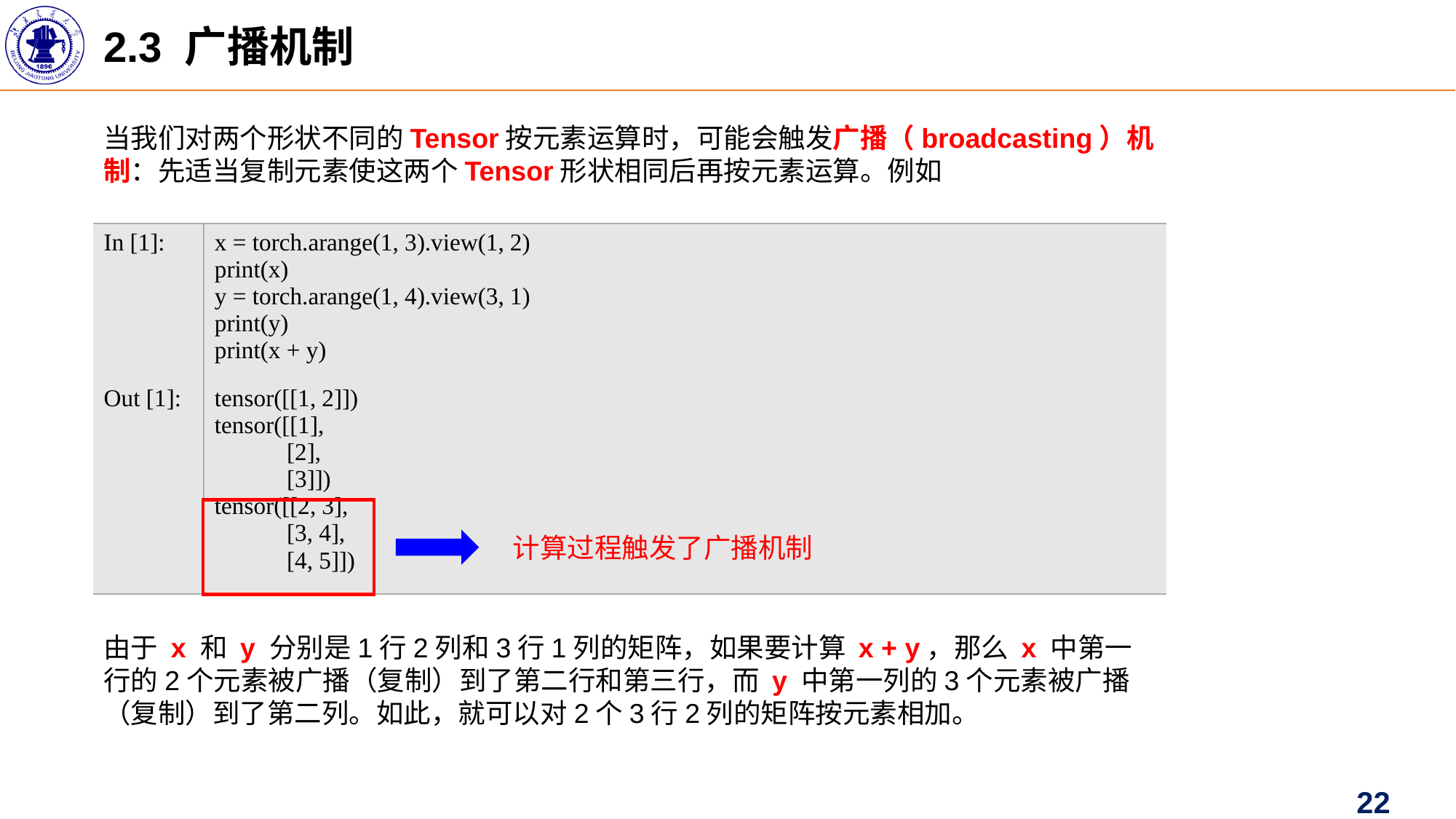

2.3 广播机制
当我们对两个形状不同的Tensor按元素运算时，可能会触发广播（broadcasting）机制：先适当复制元素使这两个Tensor形状相同后再按元素运算。例如
| In [1]: | x = torch.arange(1, 3).view(1, 2) print(x) y = torch.arange(1, 4).view(3, 1) print(y) print(x + y) |
| --- | --- |
| Out [1]: | tensor([[1, 2]]) tensor([[1], [2], [3]]) tensor([[2, 3], [3, 4], [4, 5]]) |

计算过程触发了广播机制

由于 x 和 y 分别是1行2列和3行1列的矩阵，如果要计算 x + y，那么 x 中第一行的2个元素被广播（复制）到了第二行和第三行，而 y 中第一列的3个元素被广播（复制）到了第二列。如此，就可以对2个3行2列的矩阵按元素相加。